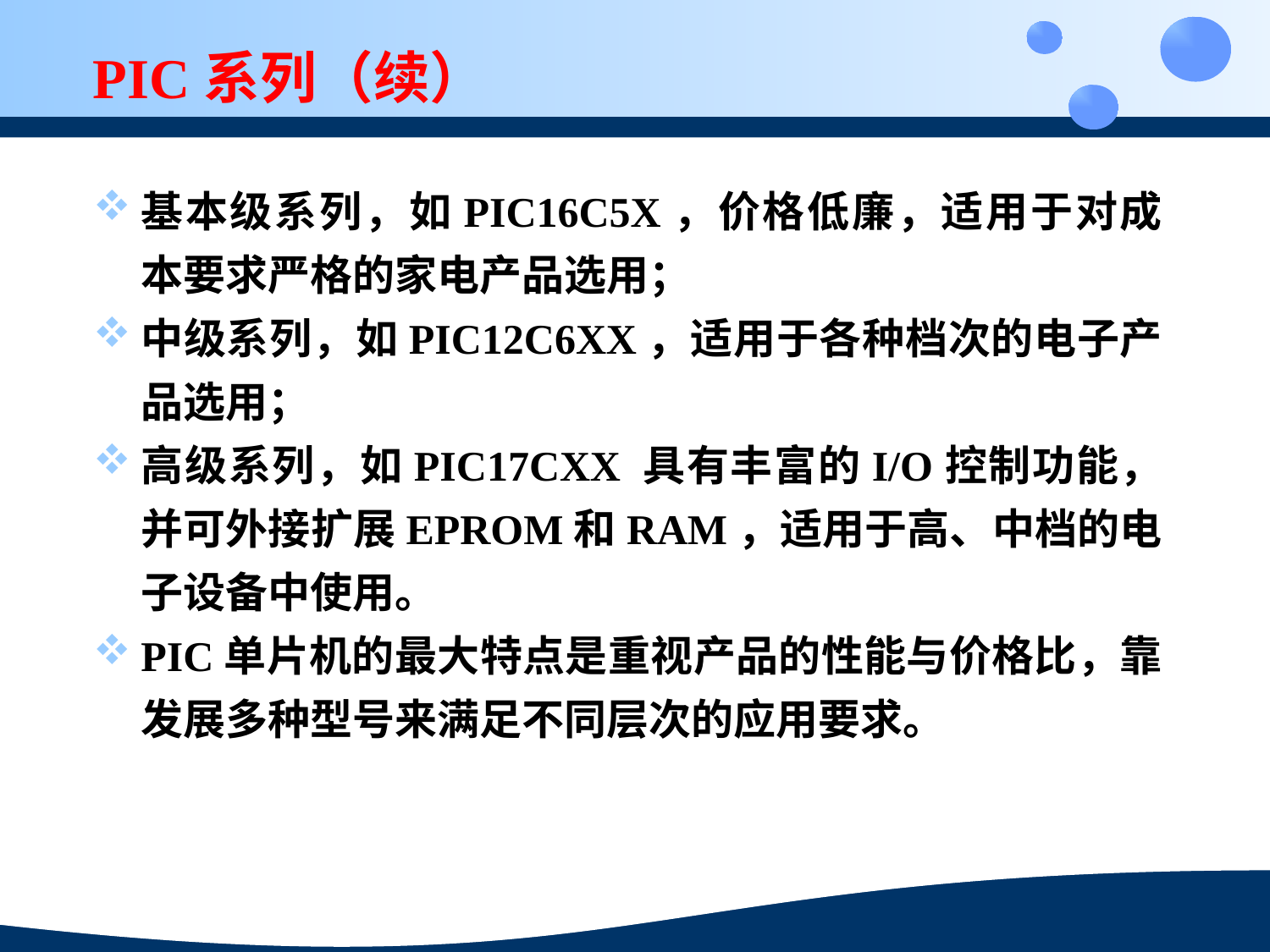

PIC系列（续）
基本级系列，如PIC16C5X，价格低廉，适用于对成本要求严格的家电产品选用；
中级系列，如PIC12C6XX，适用于各种档次的电子产品选用；
高级系列，如PIC17CXX 具有丰富的I/O控制功能，并可外接扩展EPROM和RAM，适用于高、中档的电子设备中使用。
PIC单片机的最大特点是重视产品的性能与价格比，靠发展多种型号来满足不同层次的应用要求。